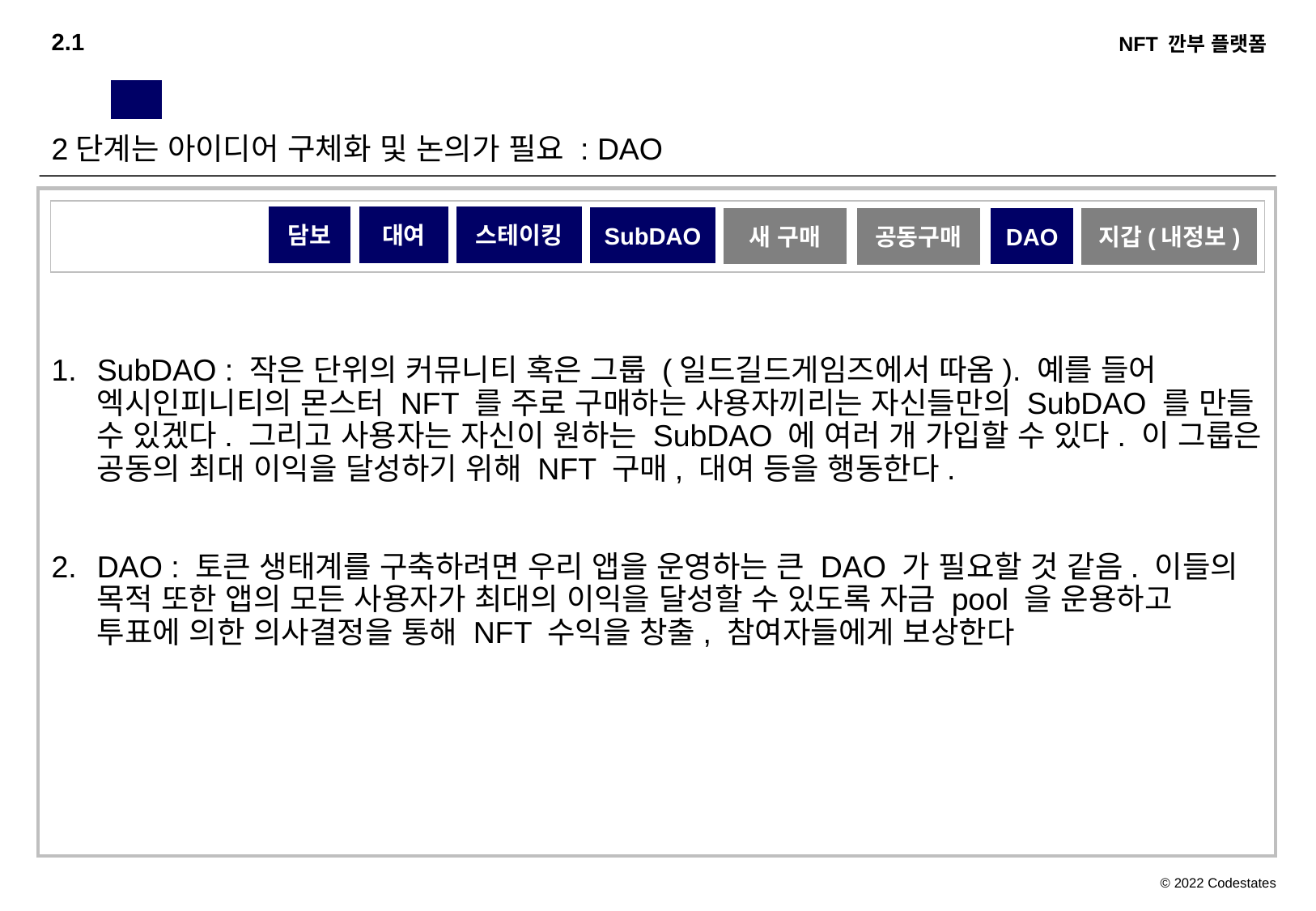

2.1

2단계는 아이디어 구체화 및 논의가 필요 : DAO

담보
대여
스테이킹
SubDAO
DAO
새 구매
공동구매
지갑(내정보)
SubDAO : 작은 단위의 커뮤니티 혹은 그룹 (일드길드게임즈에서 따옴). 예를 들어 엑시인피니티의 몬스터 NFT 를 주로 구매하는 사용자끼리는 자신들만의 SubDAO 를 만들 수 있겠다. 그리고 사용자는 자신이 원하는 SubDAO 에 여러 개 가입할 수 있다. 이 그룹은 공동의 최대 이익을 달성하기 위해 NFT 구매, 대여 등을 행동한다.

DAO : 토큰 생태계를 구축하려면 우리 앱을 운영하는 큰 DAO 가 필요할 것 같음. 이들의 목적 또한 앱의 모든 사용자가 최대의 이익을 달성할 수 있도록 자금 pool 을 운용하고 투표에 의한 의사결정을 통해 NFT 수익을 창출, 참여자들에게 보상한다